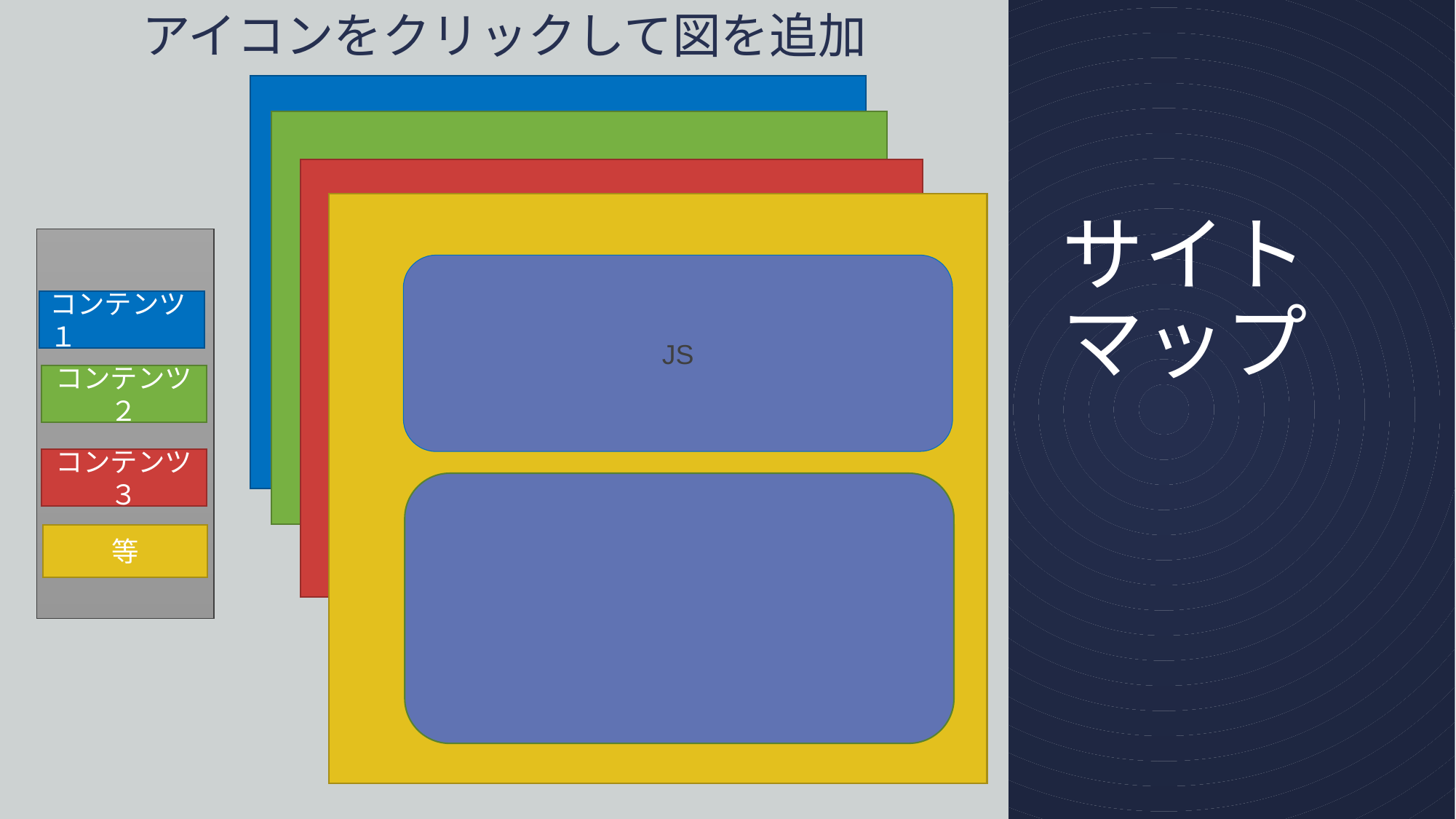

# サイトマップ
B

JS
コンテンツ１
コンテンツ２
コンテンツ３

等